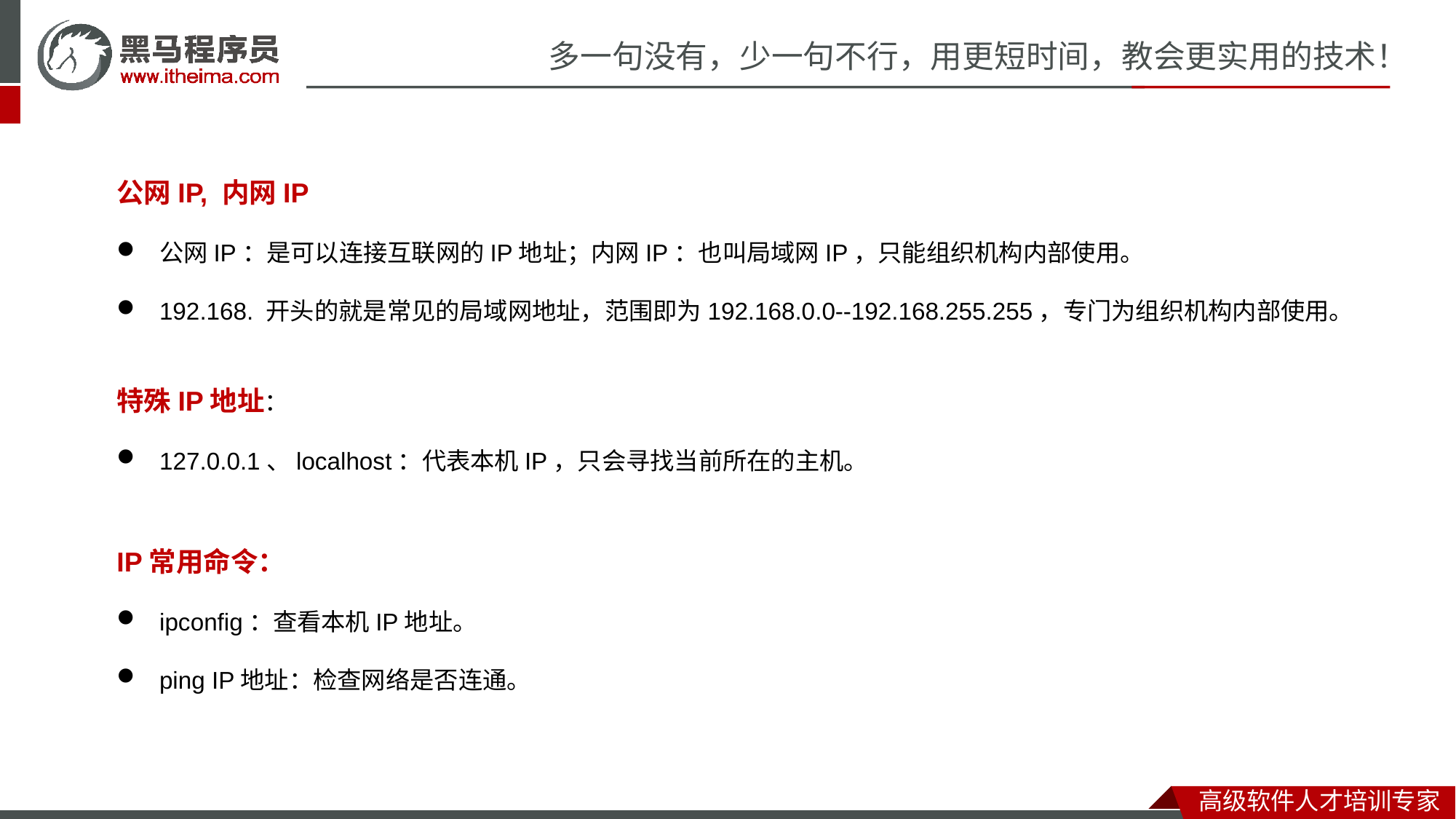

公网IP, 内网IP
公网IP：是可以连接互联网的IP地址；内网IP：也叫局域网IP，只能组织机构内部使用。
192.168. 开头的就是常见的局域网地址，范围即为192.168.0.0--192.168.255.255，专门为组织机构内部使用。
特殊IP地址：
127.0.0.1、localhost：代表本机IP，只会寻找当前所在的主机。
IP常用命令：
ipconfig：查看本机IP地址。
ping IP地址：检查网络是否连通。